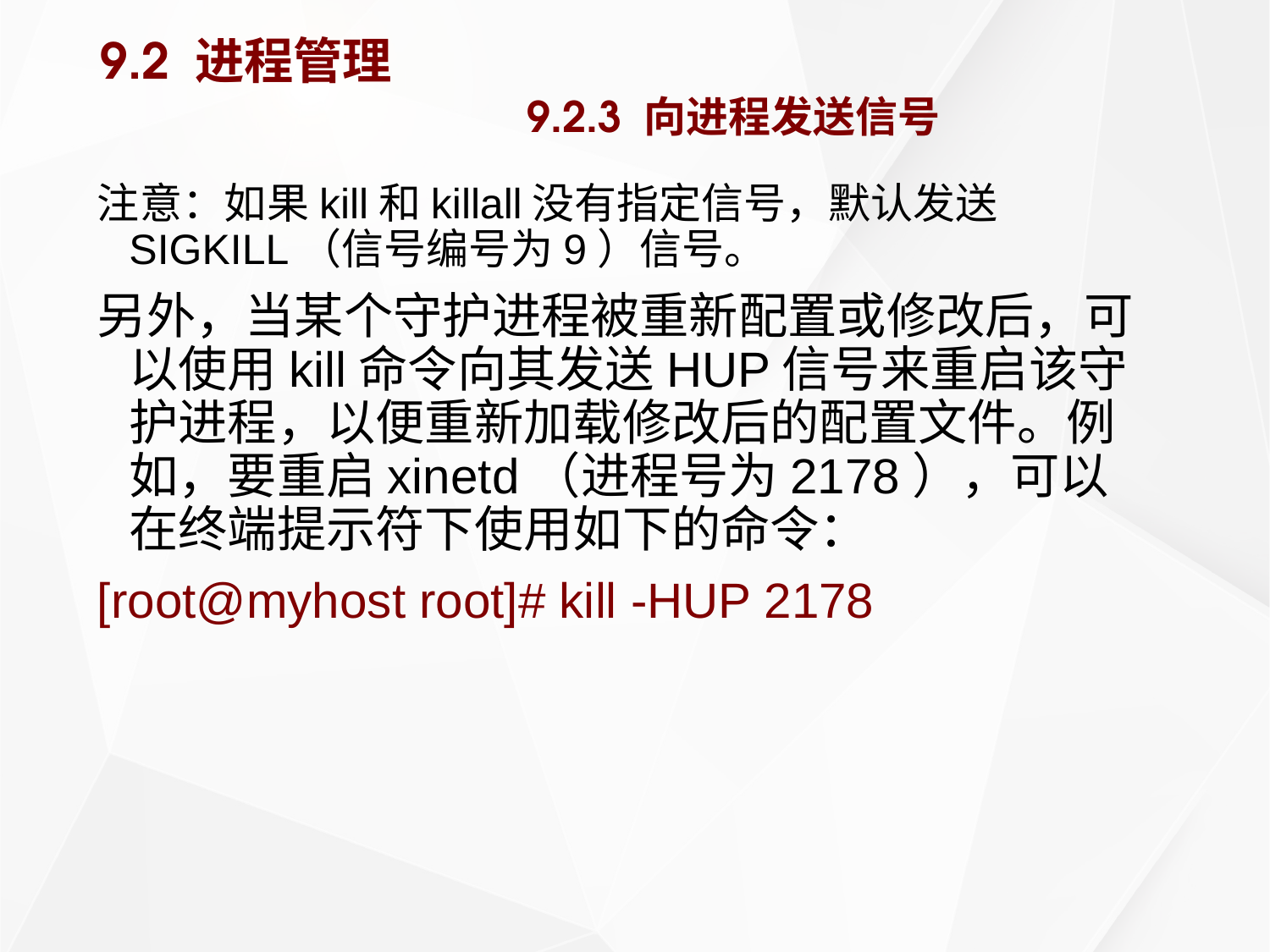

# 9.2 进程管理 9.2.3 向进程发送信号
注意：如果kill和killall没有指定信号，默认发送SIGKILL（信号编号为9）信号。
另外，当某个守护进程被重新配置或修改后，可以使用kill命令向其发送HUP信号来重启该守护进程，以便重新加载修改后的配置文件。例如，要重启xinetd（进程号为2178），可以在终端提示符下使用如下的命令：
[root@myhost root]# kill -HUP 2178